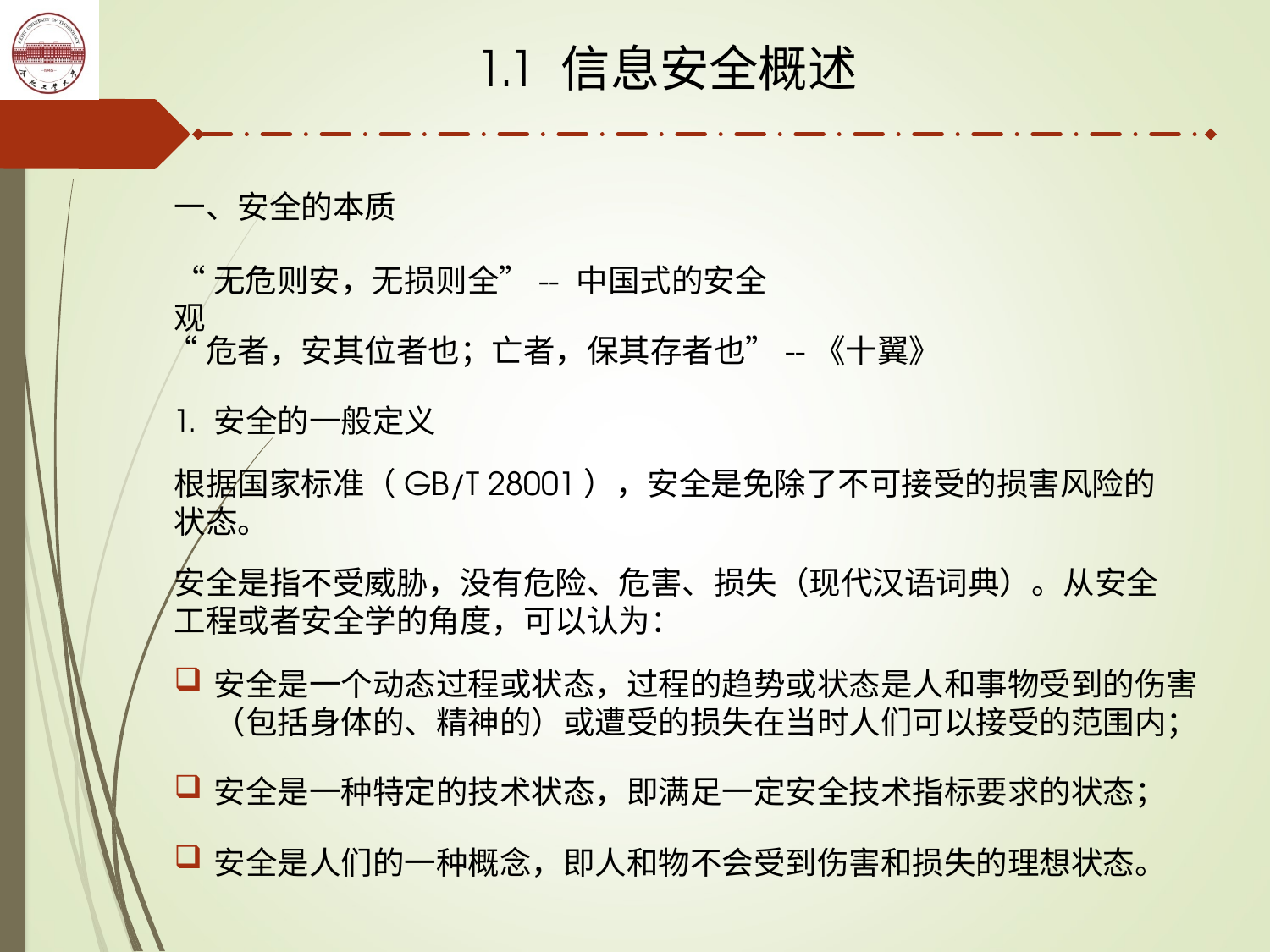

1.1 信息安全概述
一、安全的本质
“无危则安，无损则全”-- 中国式的安全观
“危者，安其位者也；亡者，保其存者也”--《十翼》
1. 安全的一般定义
根据国家标准（GB/T 28001），安全是免除了不可接受的损害风险的状态。
安全是指不受威胁，没有危险、危害、损失（现代汉语词典）。从安全工程或者安全学的角度，可以认为：
安全是一个动态过程或状态，过程的趋势或状态是人和事物受到的伤害（包括身体的、精神的）或遭受的损失在当时人们可以接受的范围内；
安全是一种特定的技术状态，即满足一定安全技术指标要求的状态；
安全是人们的一种概念，即人和物不会受到伤害和损失的理想状态。